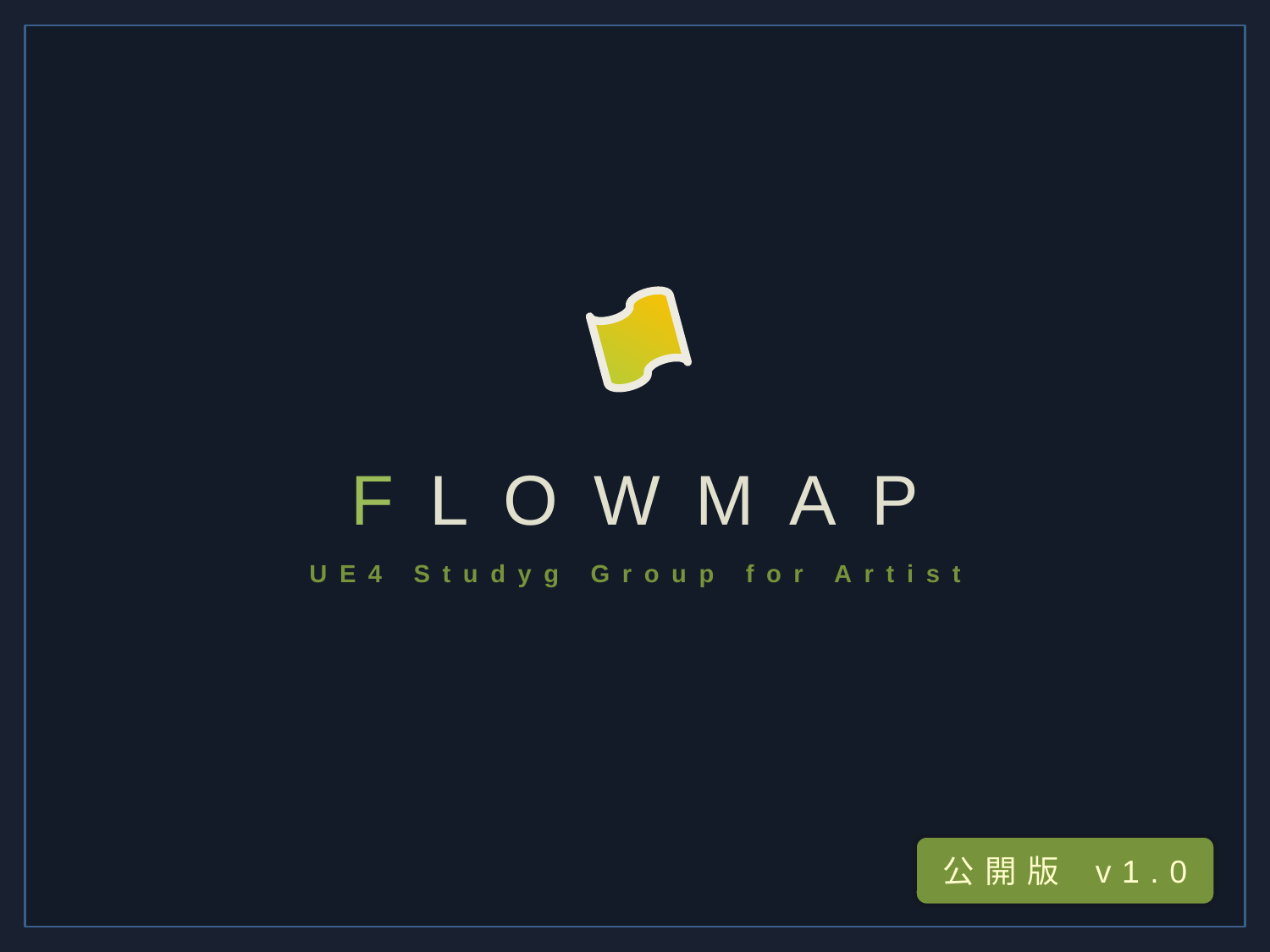

FLOWMAP
UE4 Studyg Group for Artist
公開版 v1.0